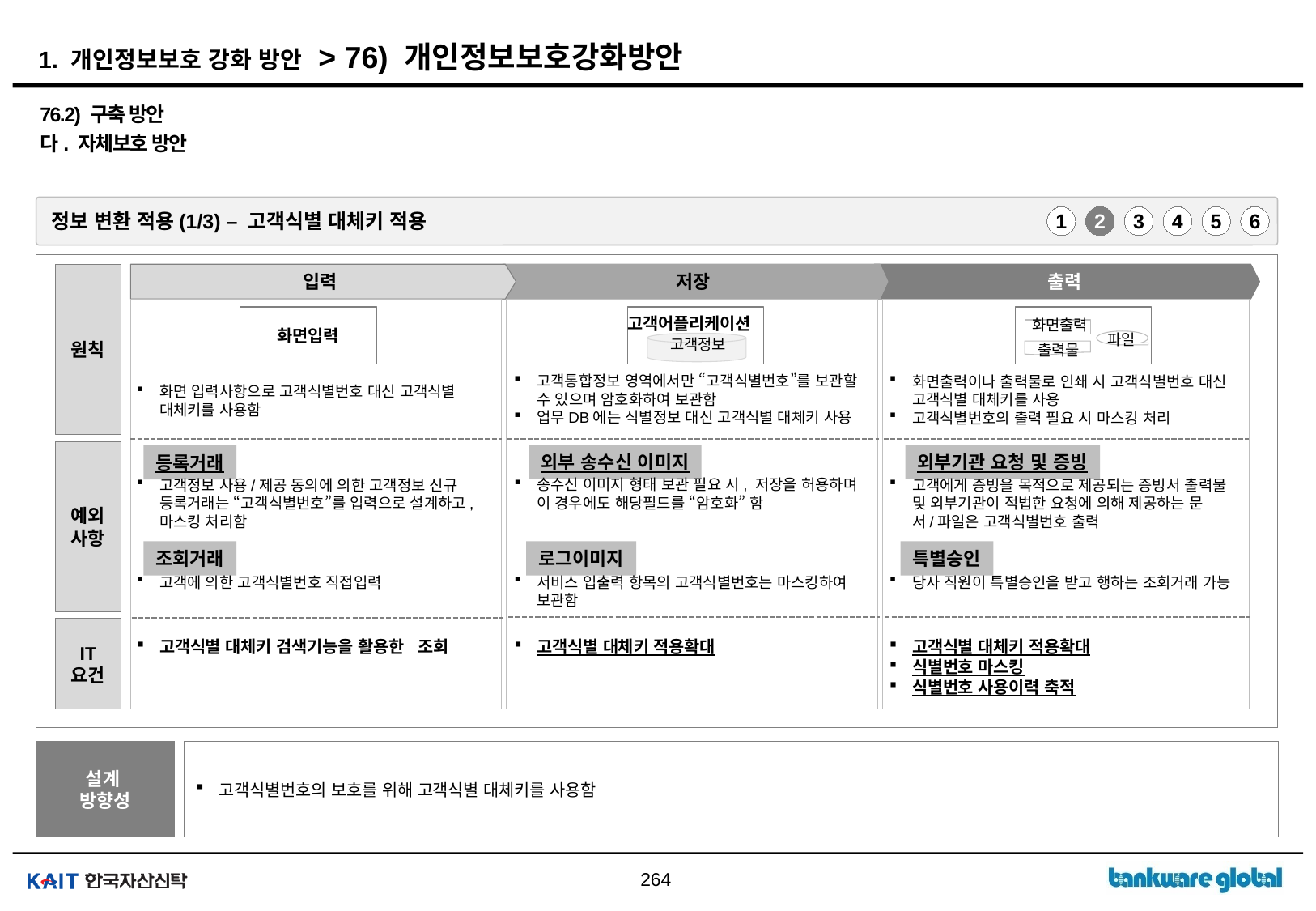

# 1. 개인정보보호 강화 방안 > 76) 개인정보보호강화방안
76.2) 구축 방안
다. 자체보호 방안

정보 변환 적용(1/3) – 고객식별 대체키 적용
1
2
3
4
5
6

원칙
입력
저장
출력

화면입력
고객어플리케이션

화면출력
파일
출력물

고객정보

고객통합정보 영역에서만 “고객식별번호”를 보관할 수 있으며 암호화하여 보관함
업무DB에는 식별정보 대신 고객식별 대체키 사용
화면출력이나 출력물로 인쇄 시 고객식별번호 대신 고객식별 대체키를 사용
고객식별번호의 출력 필요 시 마스킹 처리
화면 입력사항으로 고객식별번호 대신 고객식별 대체키를 사용함
예외사항
외부 송수신 이미지
외부기관 요청 및 증빙
등록거래
송수신 이미지 형태 보관 필요 시, 저장을 허용하며 이 경우에도 해당필드를 “암호화” 함
고객에게 증빙을 목적으로 제공되는 증빙서 출력물 및 외부기관이 적법한 요청에 의해 제공하는 문서/파일은 고객식별번호 출력
고객정보 사용/제공 동의에 의한 고객정보 신규 등록거래는 “고객식별번호”를 입력으로 설계하고, 마스킹 처리함
조회거래
로그이미지
특별승인
고객에 의한 고객식별번호 직접입력
서비스 입출력 항목의 고객식별번호는 마스킹하여 보관함
당사 직원이 특별승인을 받고 행하는 조회거래 가능
IT
요건
고객식별 대체키 적용확대
고객식별 대체키 적용확대
식별번호 마스킹
식별번호 사용이력 축적
고객식별 대체키 검색기능을 활용한   조회
설계
방향성
고객식별번호의 보호를 위해 고객식별 대체키를 사용함